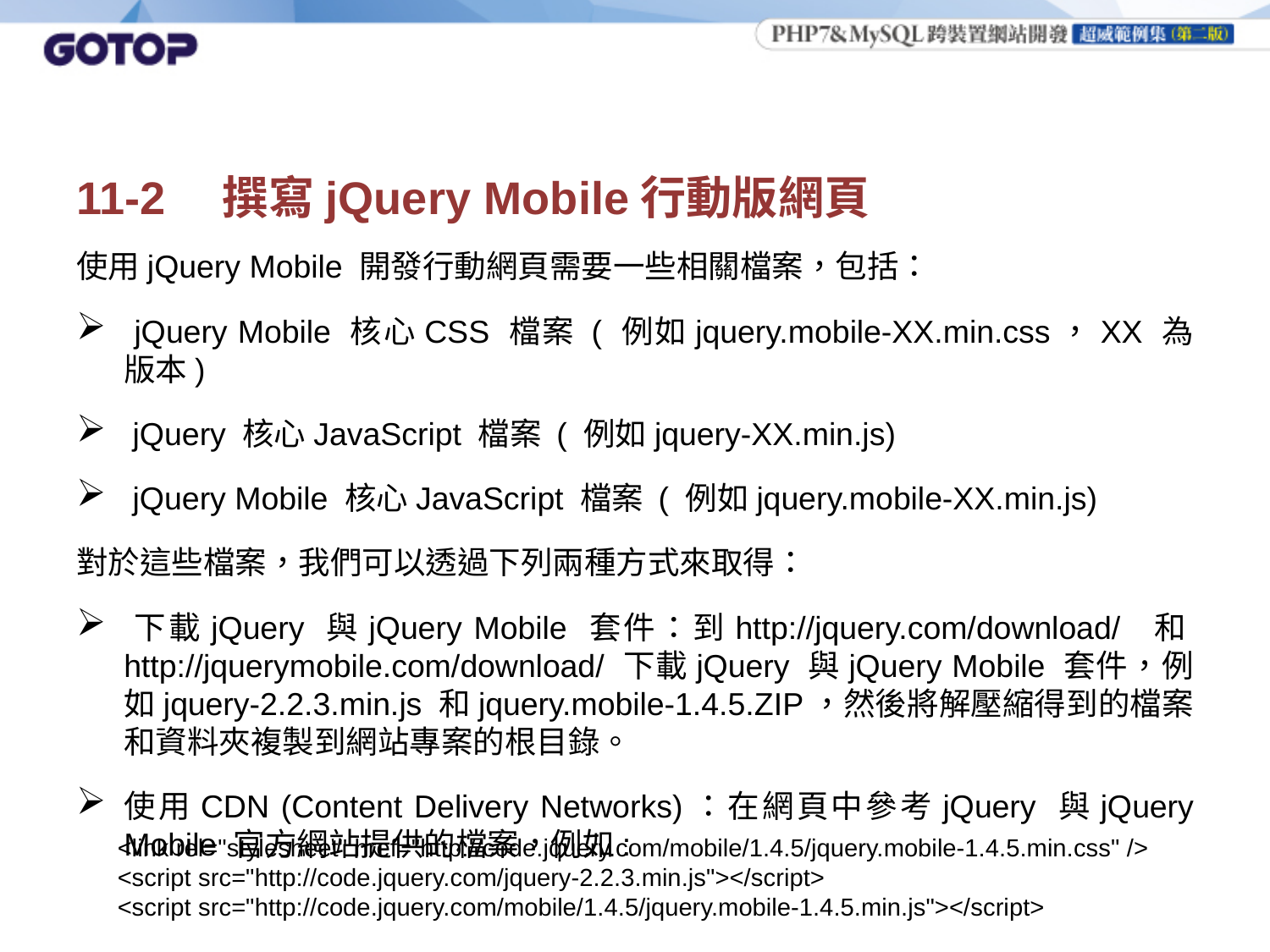

# 11-2　撰寫jQuery Mobile行動版網頁
使用jQuery Mobile 開發行動網頁需要一些相關檔案，包括：
 jQuery Mobile 核心CSS 檔案 ( 例如jquery.mobile-XX.min.css，XX 為版本)
 jQuery 核心JavaScript 檔案 ( 例如jquery-XX.min.js)
 jQuery Mobile 核心JavaScript 檔案 ( 例如jquery.mobile-XX.min.js)
對於這些檔案，我們可以透過下列兩種方式來取得：
下載jQuery 與jQuery Mobile 套件：到http://jquery.com/download/  和http://jquerymobile.com/download/ 下載jQuery 與jQuery Mobile 套件，例如jquery-2.2.3.min.js 和jquery.mobile-1.4.5.ZIP，然後將解壓縮得到的檔案和資料夾複製到網站專案的根目錄。
使用CDN (Content Delivery Networks)：在網頁中參考jQuery 與jQuery Mobile 官方網站提供的檔案，例如:

<link rel="stylesheet" href="http://code.jquery.com/mobile/1.4.5/jquery.mobile-1.4.5.min.css" />
<script src="http://code.jquery.com/jquery-2.2.3.min.js"></script>
<script src="http://code.jquery.com/mobile/1.4.5/jquery.mobile-1.4.5.min.js"></script>